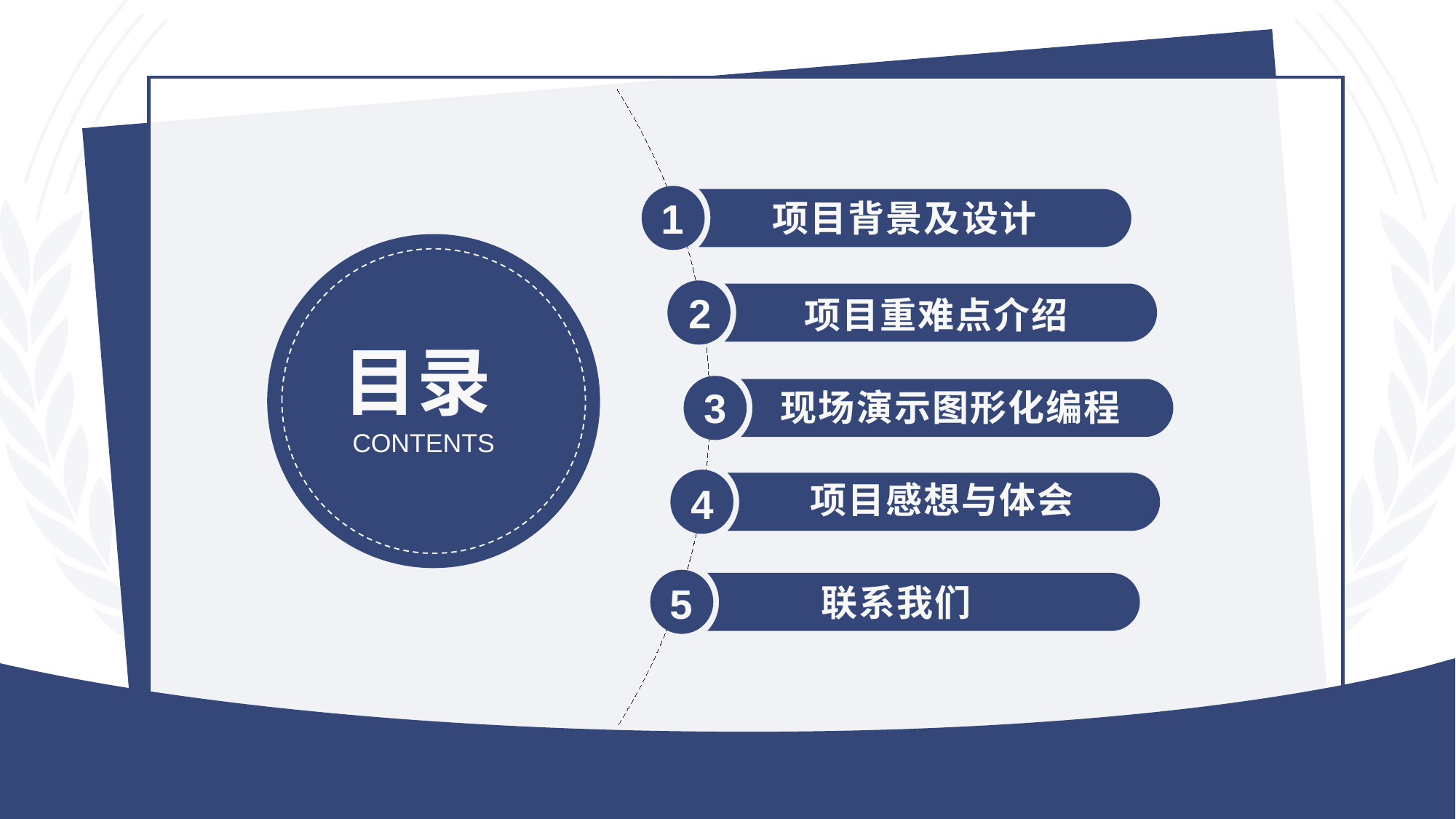

1

项目背景及设计

2

项目重难点介绍
目录

3

现场演示图形化编程
CONTENTS

项目感想与体会
4

5

联系我们